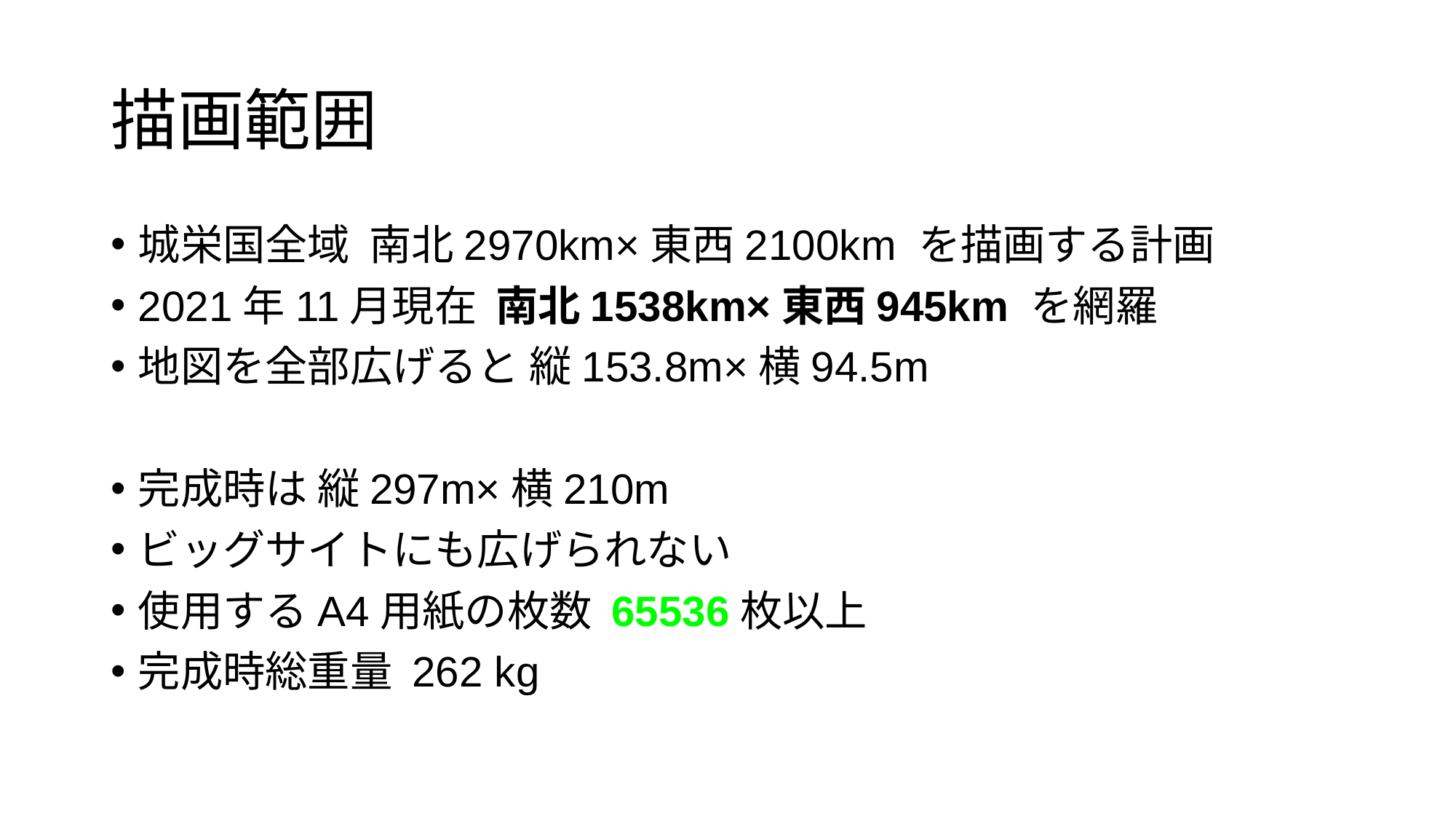

# 描画範囲
城栄国全域  南北2970km×東西2100km を描画する計画
2021年11月現在  南北1538km×東西945km を網羅
地図を全部広げると 縦153.8m×横94.5m

完成時は 縦297m×横210m
ビッグサイトにも広げられない
使用するA4用紙の枚数 65536枚以上
完成時総重量 262 kg